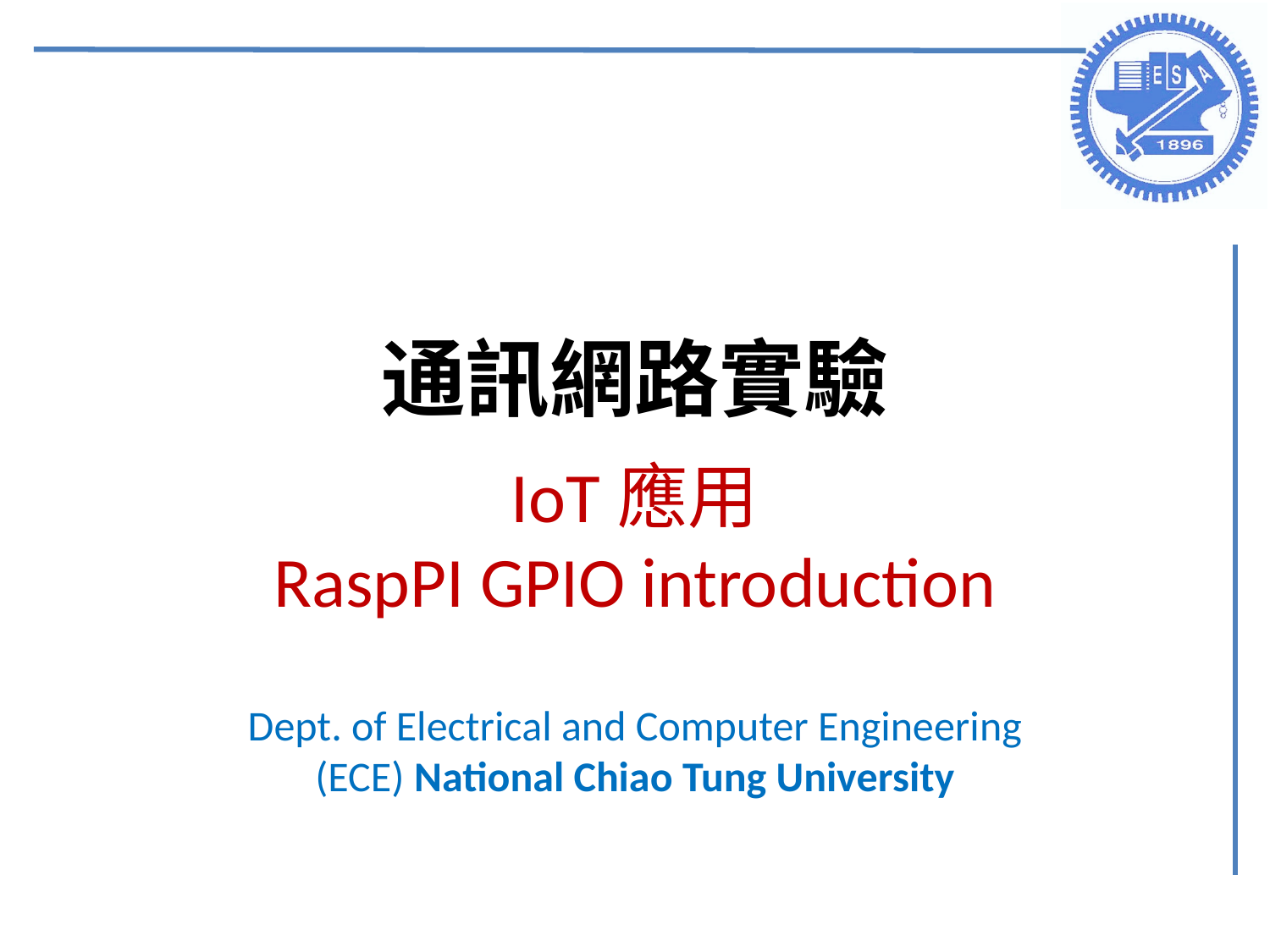

# 通訊網路實驗
IoT應用
RaspPI GPIO introduction
Dept. of Electrical and Computer Engineering (ECE) National Chiao Tung University